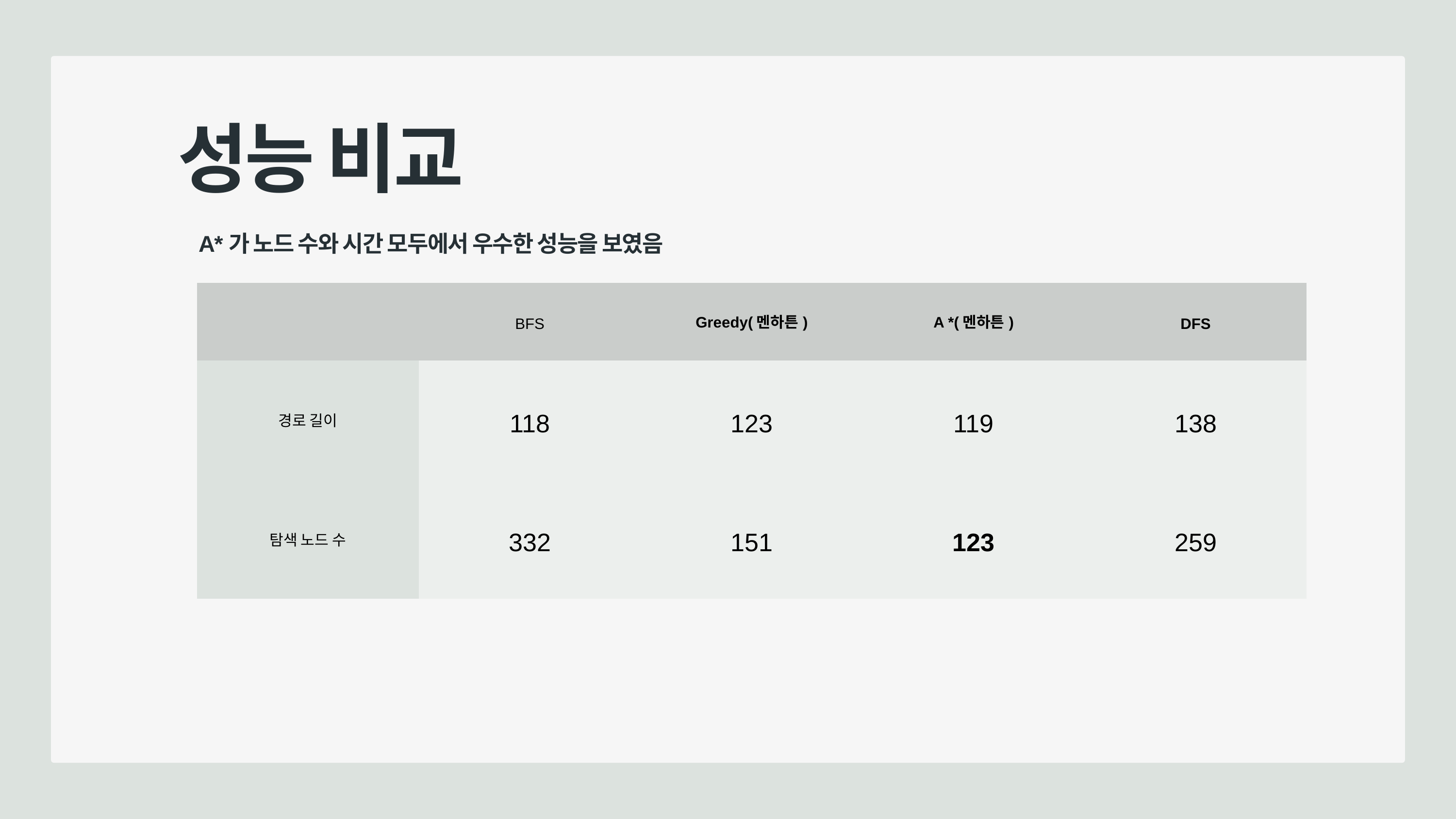

성능 비교
A*가 노드 수와 시간 모두에서 우수한 성능을 보였음
|  | BFS | Greedy(멘하튼) | A \*(멘하튼) | DFS |
| --- | --- | --- | --- | --- |
| 경로 길이 | 118 | 123 | 119 | 138 |
| 탐색 노드 수 | 332 | 151 | 123 | 259 |